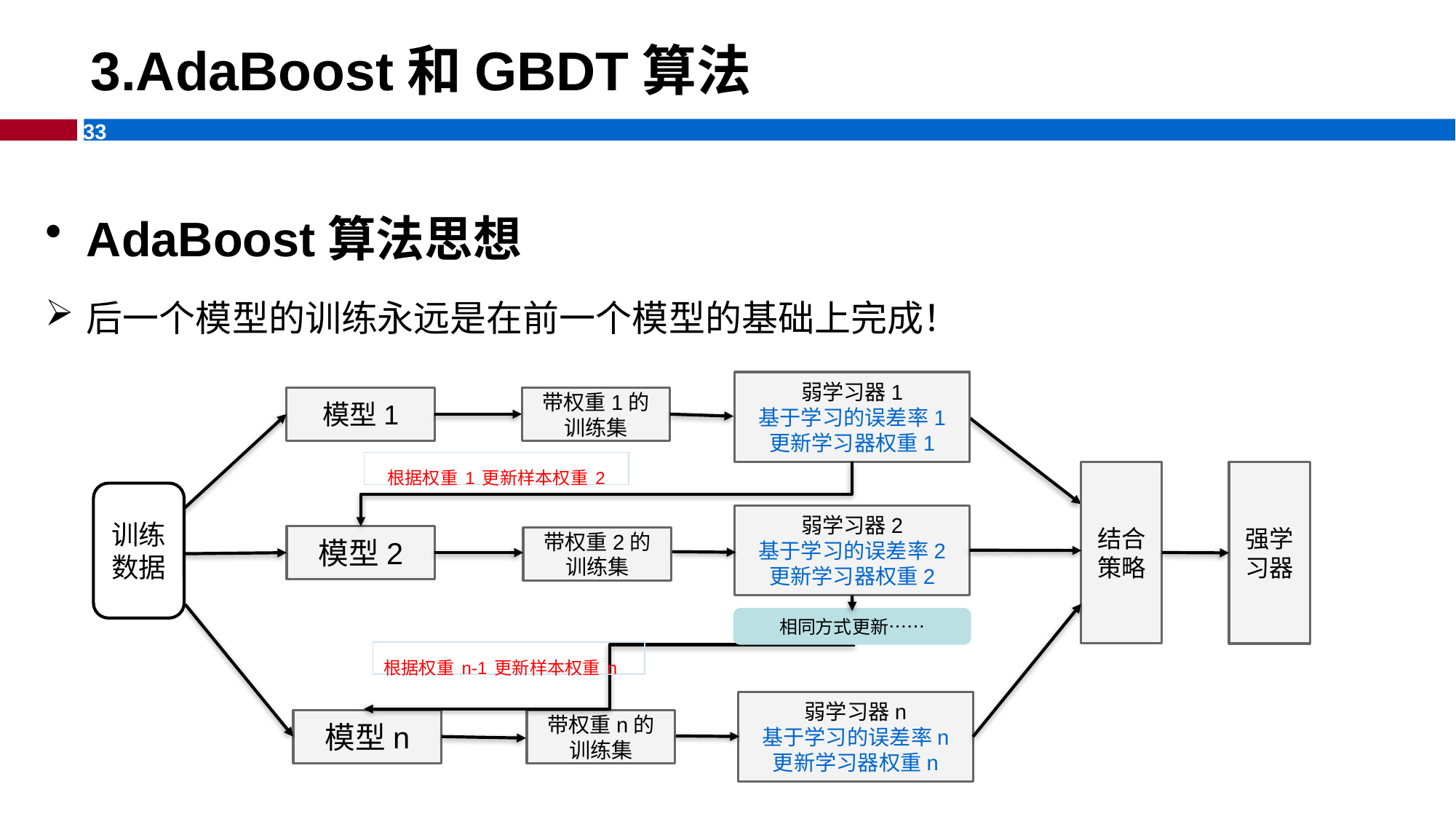

3.AdaBoost和GBDT算法
AdaBoost算法思想
后一个模型的训练永远是在前一个模型的基础上完成！

弱学习器1
基于学习的误差率1
更新学习器权重1
模型1
带权重1的训练集
根据权重1更新样本权重2
结合策略
强学习器
训练数据
弱学习器2
基于学习的误差率2
更新学习器权重2
模型2
带权重2的训练集
相同方式更新……
根据权重n-1更新样本权重n
弱学习器n
基于学习的误差率n
更新学习器权重n
模型n
带权重n的训练集